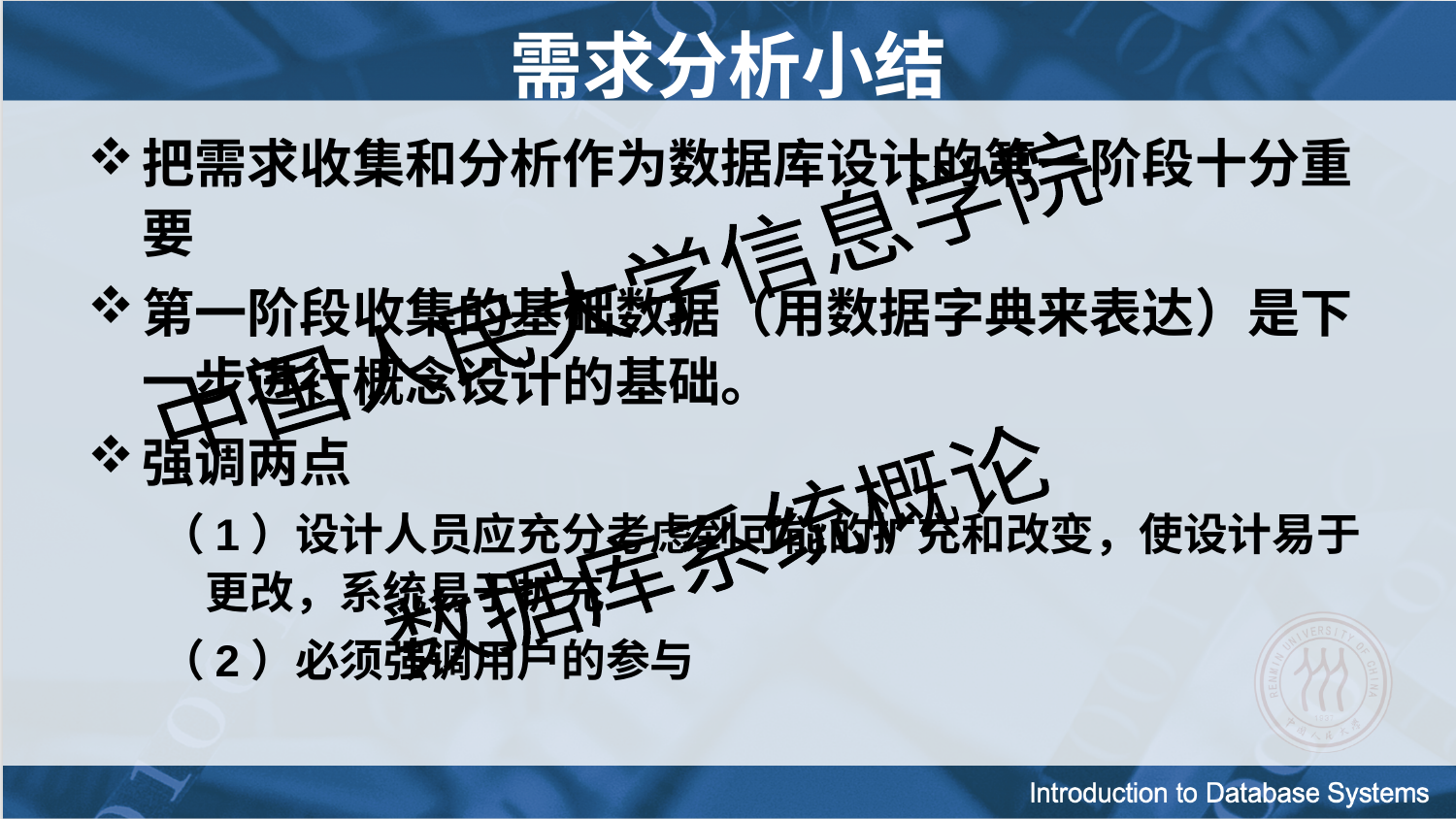

需求分析小结
把需求收集和分析作为数据库设计的第一阶段十分重要
第一阶段收集的基础数据（用数据字典来表达）是下一步进行概念设计的基础。
强调两点
（1）设计人员应充分考虑到可能的扩充和改变，使设计易于更改，系统易于扩充
（2）必须强调用户的参与